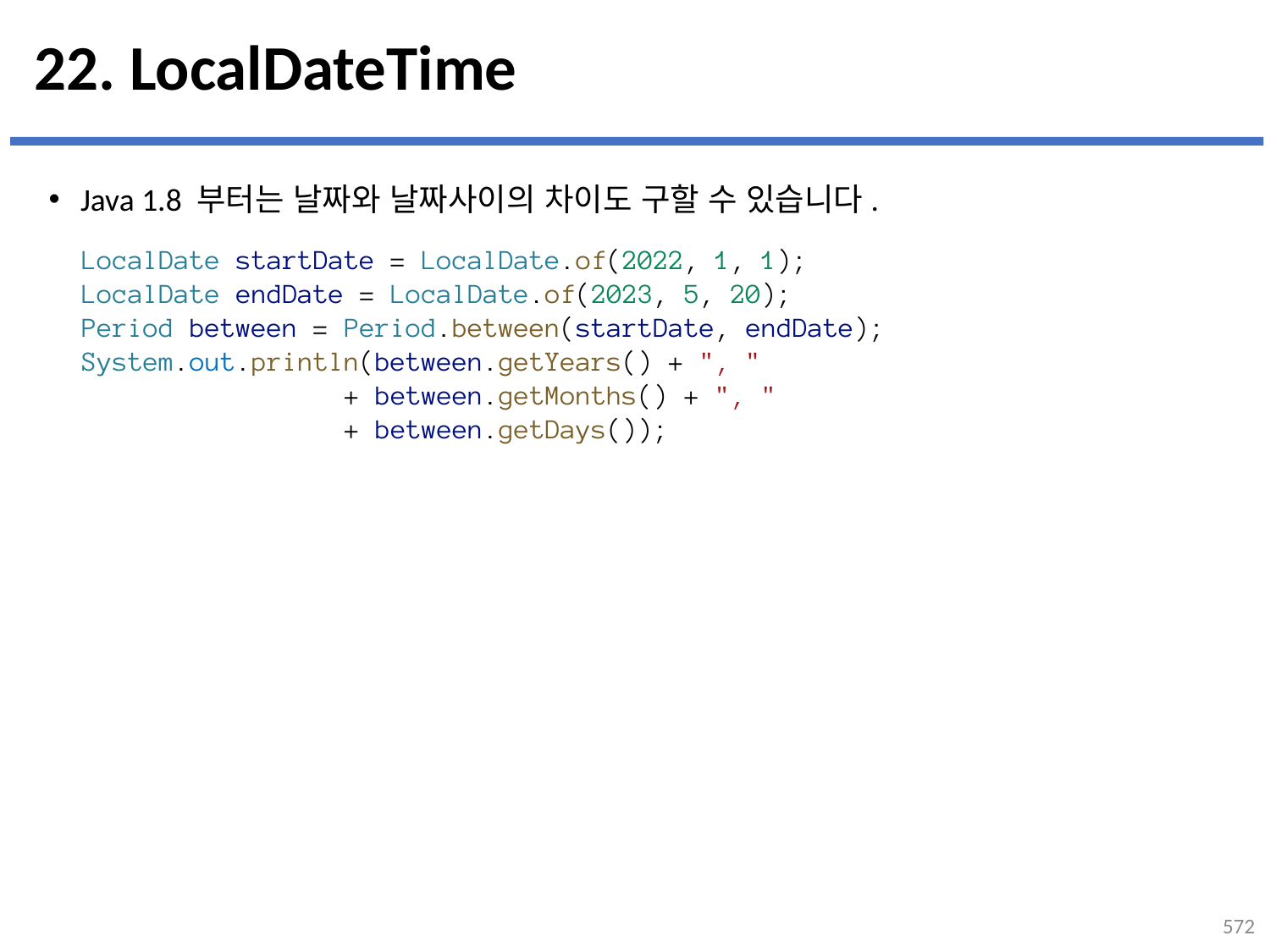

# 22. LocalDateTime
Java 1.8 부터는 날짜와 날짜사이의 차이도 구할 수 있습니다.
LocalDate startDate = LocalDate.of(2022, 1, 1);
LocalDate endDate = LocalDate.of(2023, 5, 20);
Period between = Period.between(startDate, endDate);
System.out.println(between.getYears() + ", "
                 + between.getMonths() + ", "
                 + between.getDays());
572